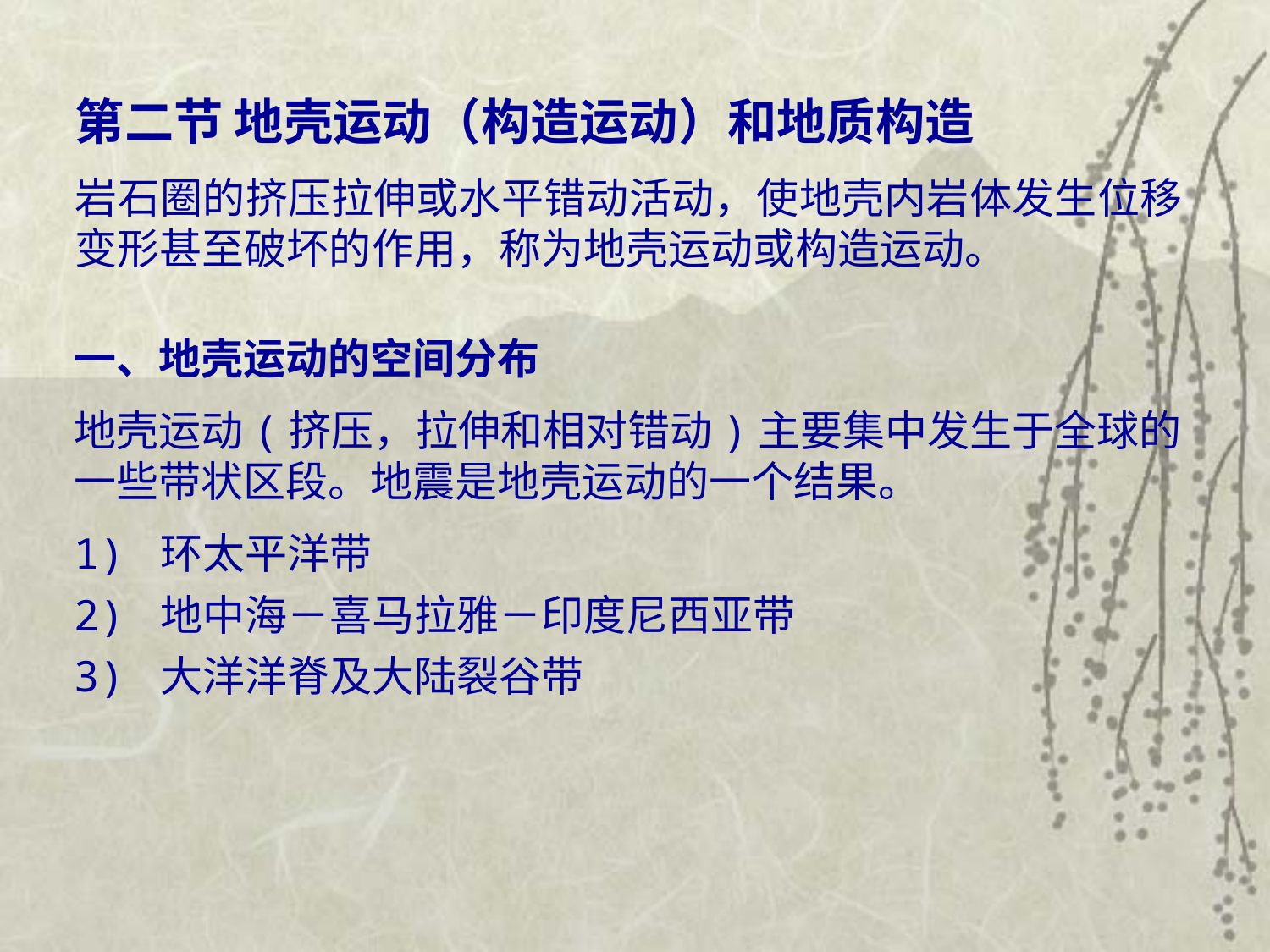

第二节 地壳运动（构造运动）和地质构造
岩石圈的挤压拉伸或水平错动活动，使地壳内岩体发生位移变形甚至破坏的作用，称为地壳运动或构造运动。
一、地壳运动的空间分布
地壳运动(挤压，拉伸和相对错动)主要集中发生于全球的一些带状区段。地震是地壳运动的一个结果。
1) 环太平洋带
2) 地中海－喜马拉雅－印度尼西亚带
3) 大洋洋脊及大陆裂谷带